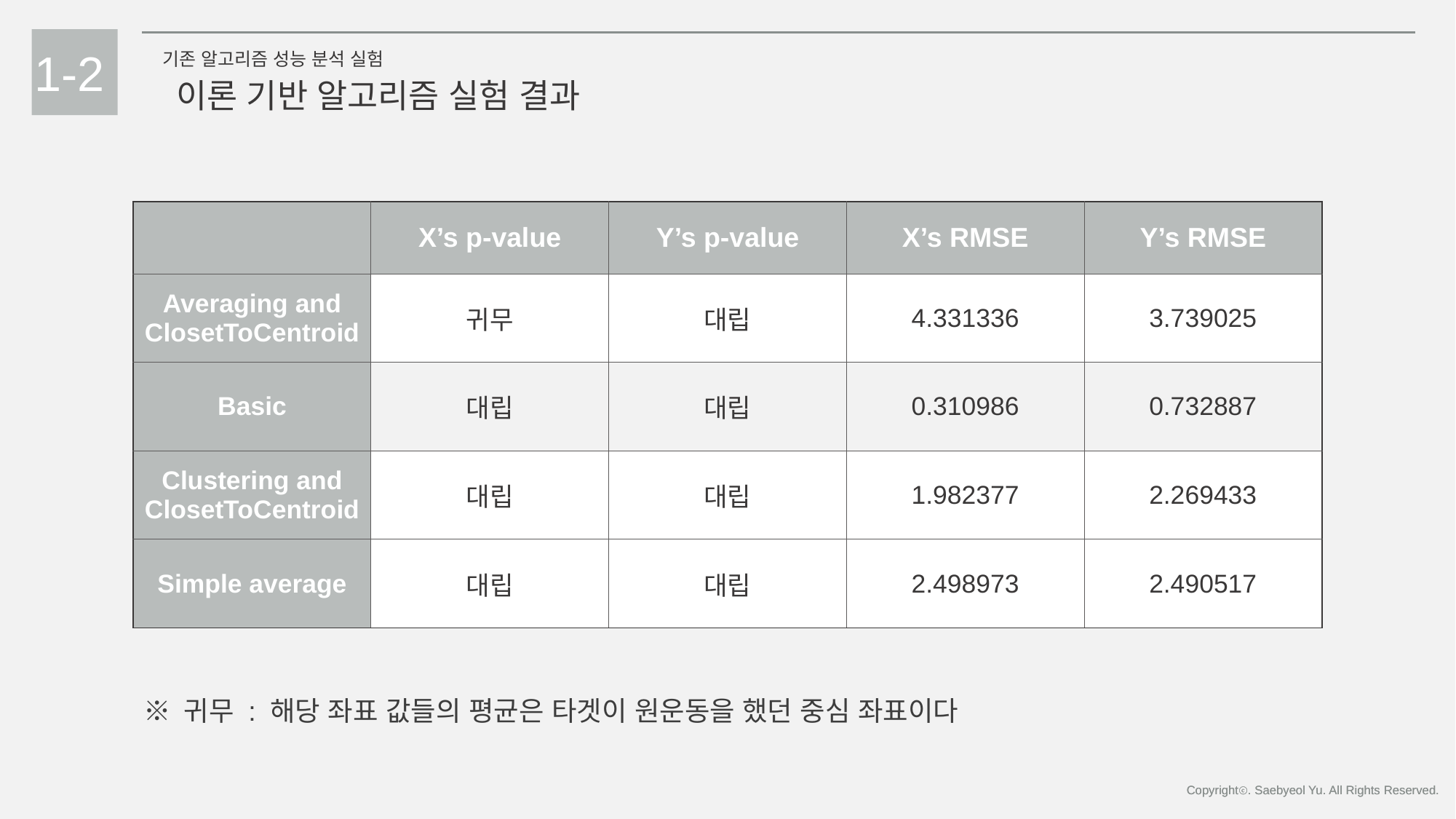

1-2
기존 알고리즘 성능 분석 실험
이론 기반 알고리즘 실험 결과
|  | X’s p-value | Y’s p-value | X’s RMSE | Y’s RMSE |
| --- | --- | --- | --- | --- |
| Averaging and ClosetToCentroid | 귀무 | 대립 | 4.331336 | 3.739025 |
| Basic | 대립 | 대립 | 0.310986 | 0.732887 |
| Clustering and ClosetToCentroid | 대립 | 대립 | 1.982377 | 2.269433 |
| Simple average | 대립 | 대립 | 2.498973 | 2.490517 |
<각 실험 비교 결과>
※ 귀무 : 해당 좌표 값들의 평균은 타겟이 원운동을 했던 중심 좌표이다
Copyrightⓒ. Saebyeol Yu. All Rights Reserved.